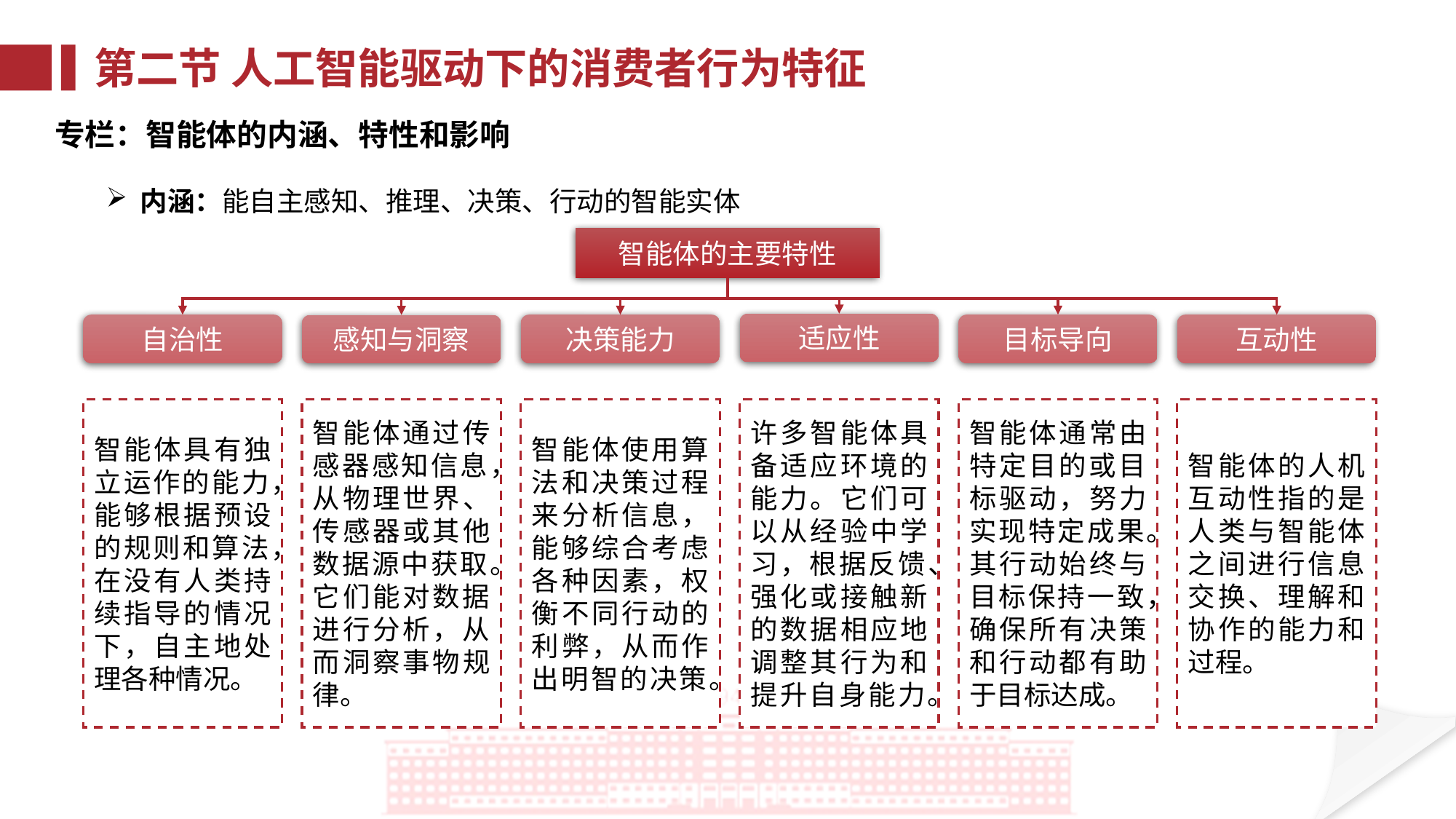

第二节 人工智能驱动下的消费者行为特征
专栏：智能体的内涵、特性和影响
内涵：能自主感知、推理、决策、行动的智能实体
智能体的主要特性
适应性
自治性
决策能力
目标导向
互动性
感知与洞察
智能体的人机互动性指的是人类与智能体之间进行信息交换、理解和协作的能力和过程。
智能体通常由特定目的或目标驱动，努力实现特定成果。其行动始终与目标保持一致，确保所有决策和行动都有助于目标达成。
智能体使用算法和决策过程来分析信息，能够综合考虑各种因素，权衡不同行动的利弊，从而作出明智的决策。
许多智能体具备适应环境的能力。它们可以从经验中学习，根据反馈、强化或接触新的数据相应地调整其行为和提升自身能力。
智能体具有独立运作的能力，能够根据预设的规则和算法，在没有人类持续指导的情况下，自主地处理各种情况。
智能体通过传感器感知信息，从物理世界、传感器或其他数据源中获取。它们能对数据进行分析，从而洞察事物规律。